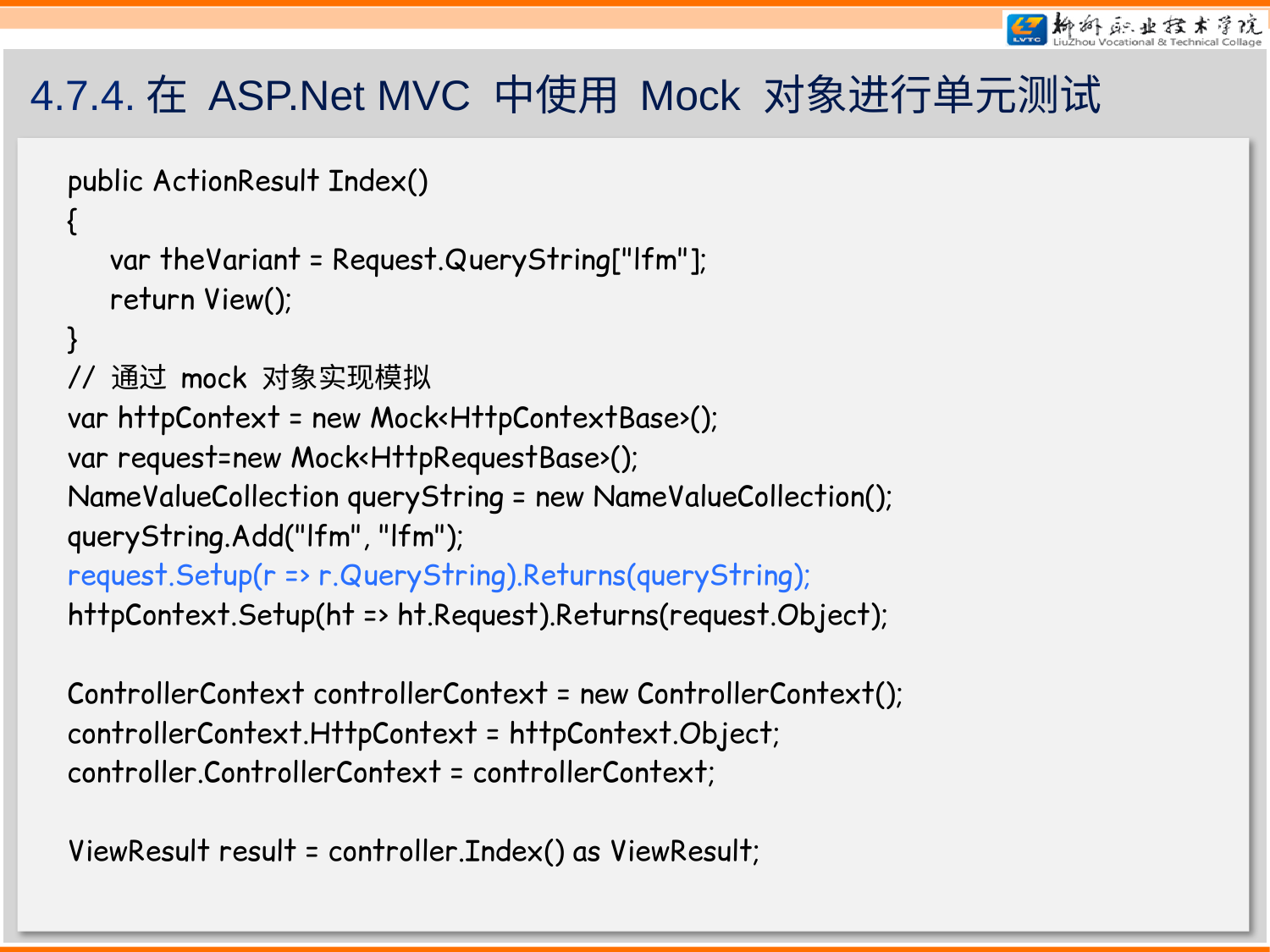

# 4.7.4.在 ASP.Net MVC 中使用 Mock 对象进行单元测试
public ActionResult Index()
{
     var theVariant = Request.QueryString["lfm"];
     return View();
}
// 通过 mock 对象实现模拟
var httpContext = new Mock<HttpContextBase>();
var request=new Mock<HttpRequestBase>();
NameValueCollection queryString = new NameValueCollection();
queryString.Add("lfm", "lfm");
request.Setup(r => r.QueryString).Returns(queryString);
httpContext.Setup(ht => ht.Request).Returns(request.Object);

ControllerContext controllerContext = new ControllerContext();
controllerContext.HttpContext = httpContext.Object;
controller.ControllerContext = controllerContext;

ViewResult result = controller.Index() as ViewResult;